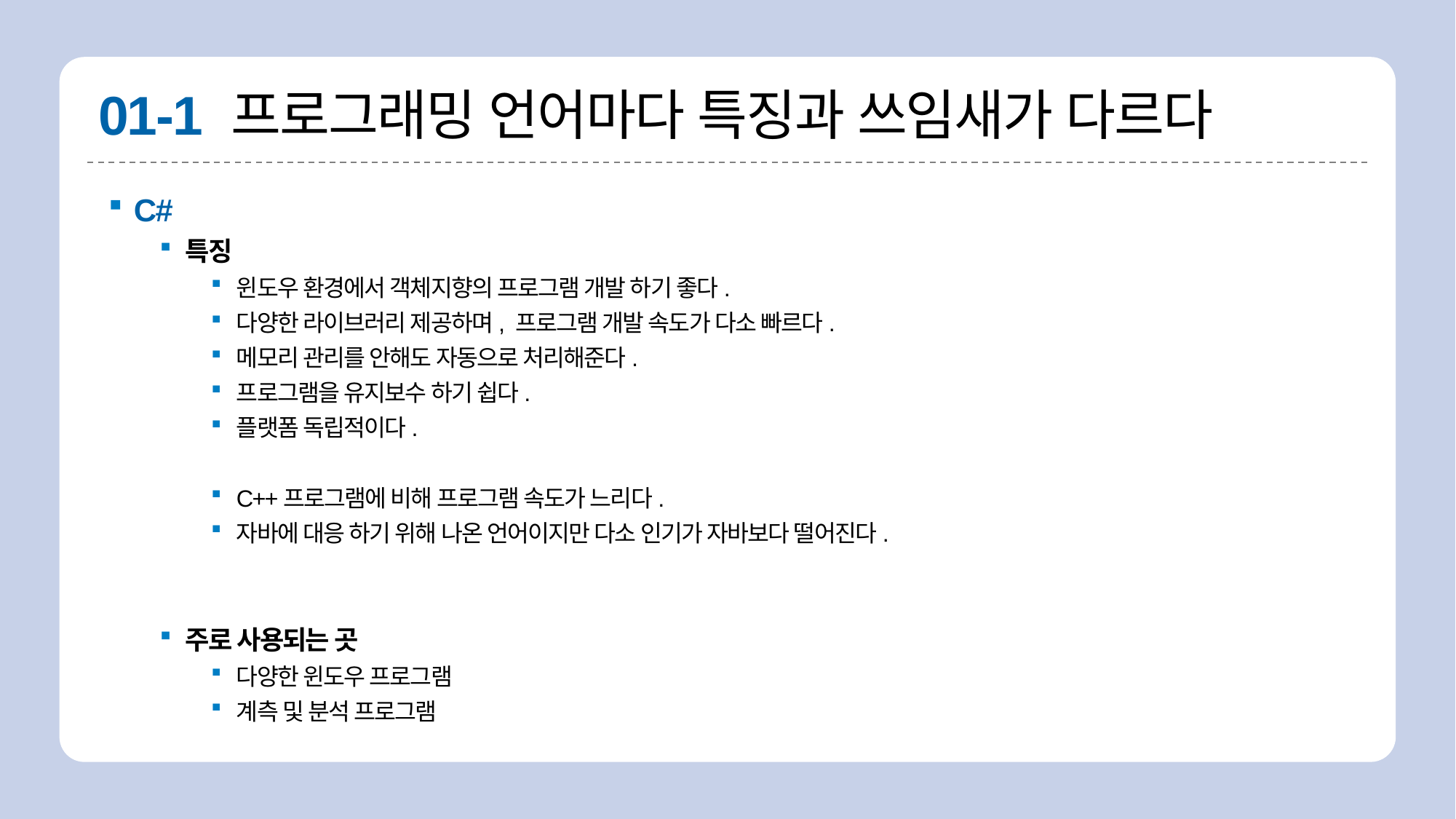

# 01-1 프로그래밍 언어마다 특징과 쓰임새가 다르다
C#
특징
윈도우 환경에서 객체지향의 프로그램 개발 하기 좋다.
다양한 라이브러리 제공하며, 프로그램 개발 속도가 다소 빠르다.
메모리 관리를 안해도 자동으로 처리해준다.
프로그램을 유지보수 하기 쉽다.
플랫폼 독립적이다.

C++프로그램에 비해 프로그램 속도가 느리다.
자바에 대응 하기 위해 나온 언어이지만 다소 인기가 자바보다 떨어진다.

주로 사용되는 곳
다양한 윈도우 프로그램
계측 및 분석 프로그램